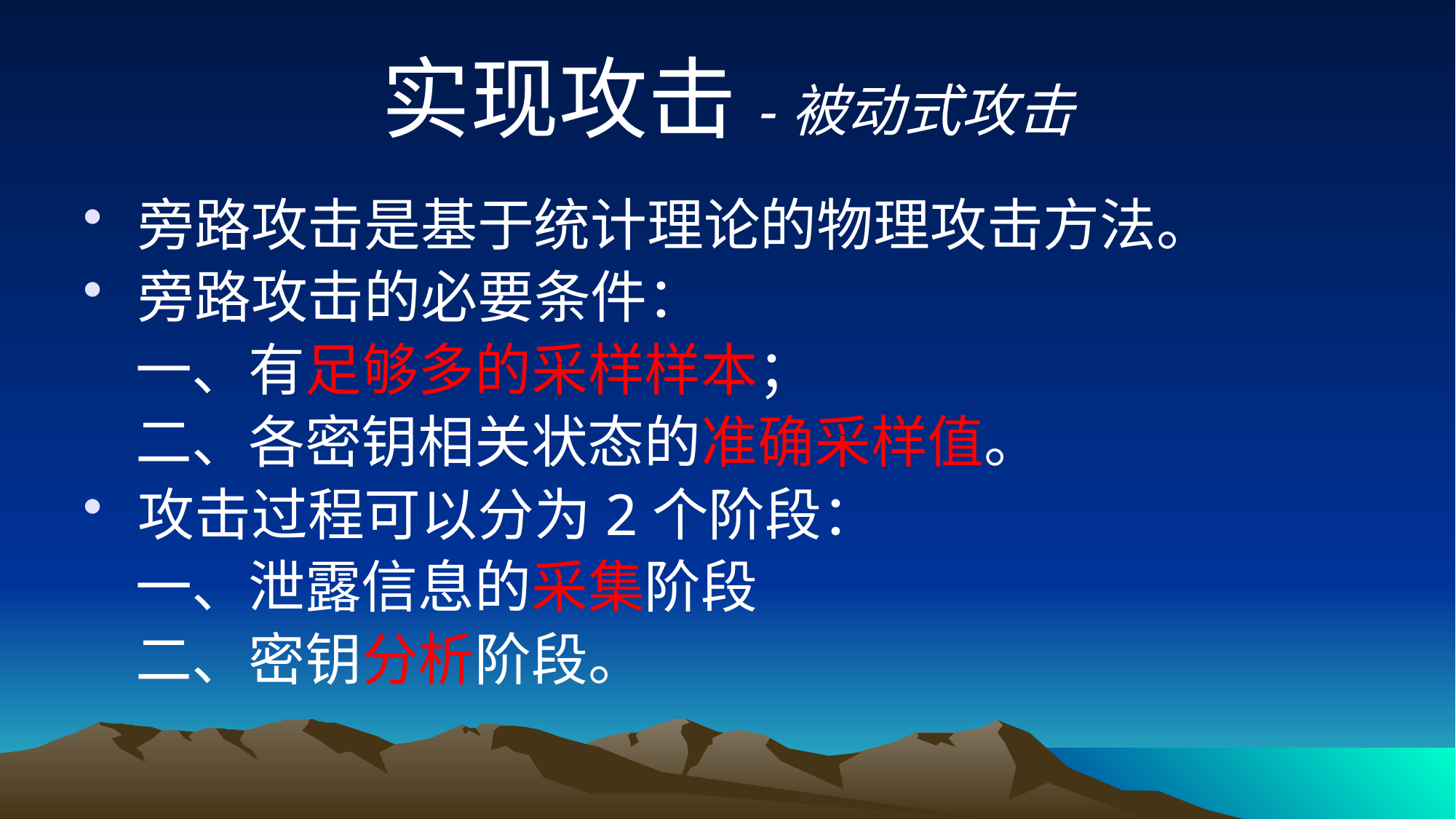

# 实现攻击-被动式攻击
旁路攻击是基于统计理论的物理攻击方法。
旁路攻击的必要条件：
   一、有足够多的采样样本；
   二、各密钥相关状态的准确采样值。
攻击过程可以分为2个阶段：
   一、泄露信息的采集阶段
   二、密钥分析阶段。